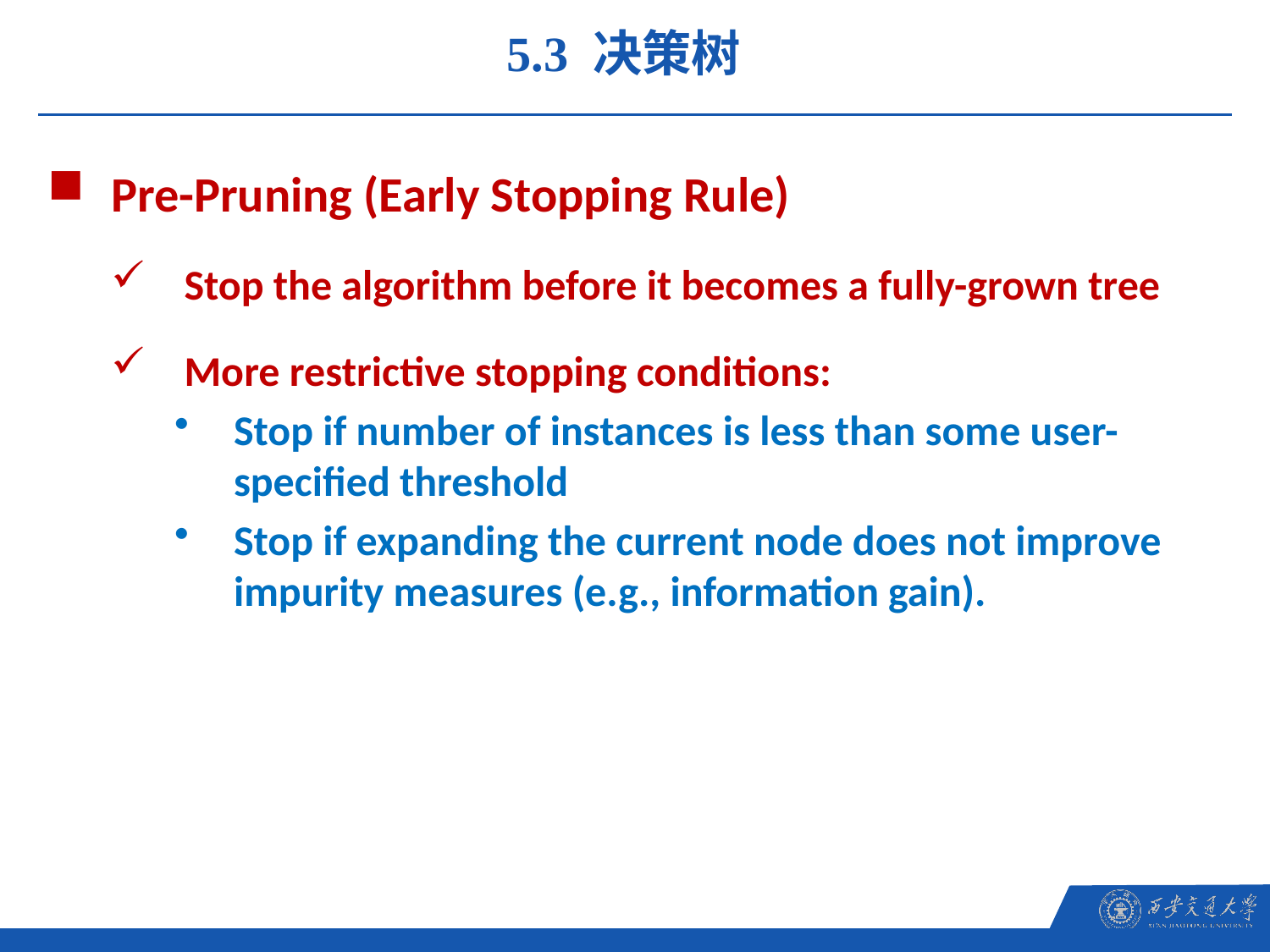

5.3 决策树
Pre-Pruning (Early Stopping Rule)
Stop the algorithm before it becomes a fully-grown tree
More restrictive stopping conditions:
Stop if number of instances is less than some user-specified threshold
Stop if expanding the current node does not improve impurity measures (e.g., information gain).